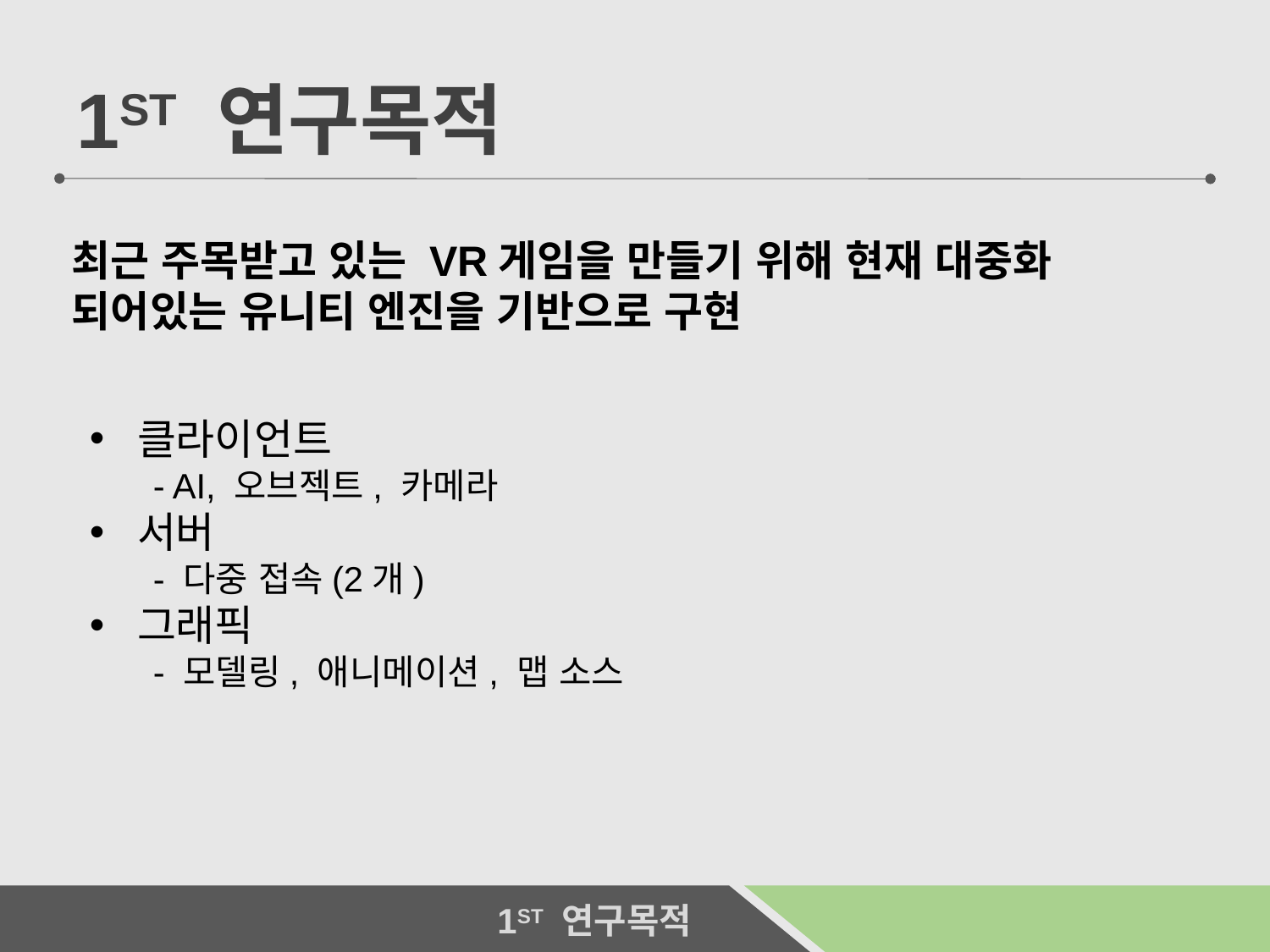

1ST 연구목적
최근 주목받고 있는 VR게임을 만들기 위해 현재 대중화 되어있는 유니티 엔진을 기반으로 구현
클라이언트
- AI, 오브젝트, 카메라
서버
- 다중 접속(2개)
그래픽
- 모델링, 애니메이션, 맵 소스

 1ST 연구목적